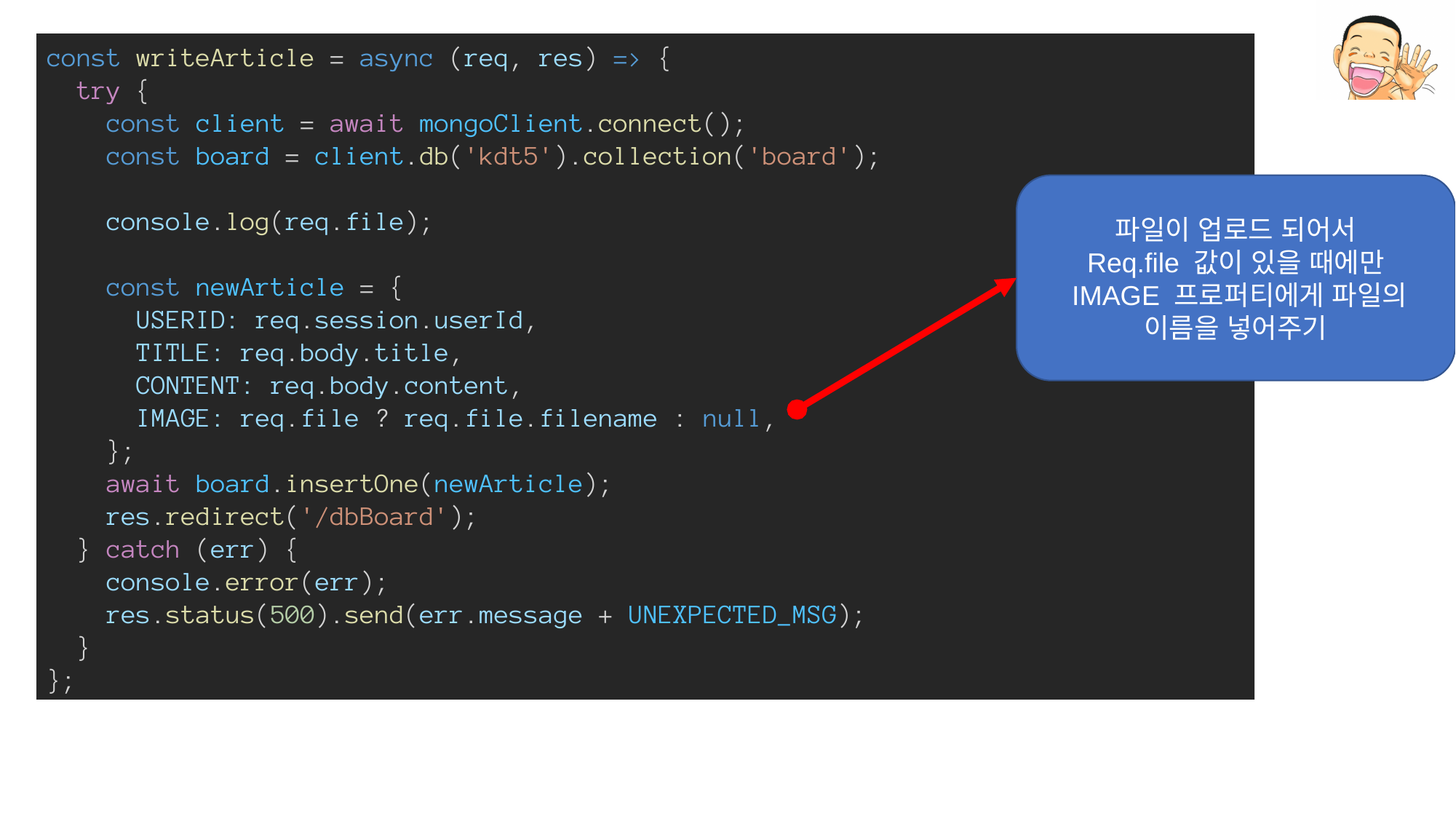

const writeArticle = async (req, res) => {
  try {
    const client = await mongoClient.connect();
    const board = client.db('kdt5').collection('board');
    console.log(req.file);
    const newArticle = {
      USERID: req.session.userId,
      TITLE: req.body.title,
      CONTENT: req.body.content,
      IMAGE: req.file ? req.file.filename : null,
    };
    await board.insertOne(newArticle);
    res.redirect('/dbBoard');
  } catch (err) {
    console.error(err);
    res.status(500).send(err.message + UNEXPECTED_MSG);
  }
};
파일이 업로드 되어서
Req.file 값이 있을 때에만
 IMAGE 프로퍼티에게 파일의 이름을 넣어주기